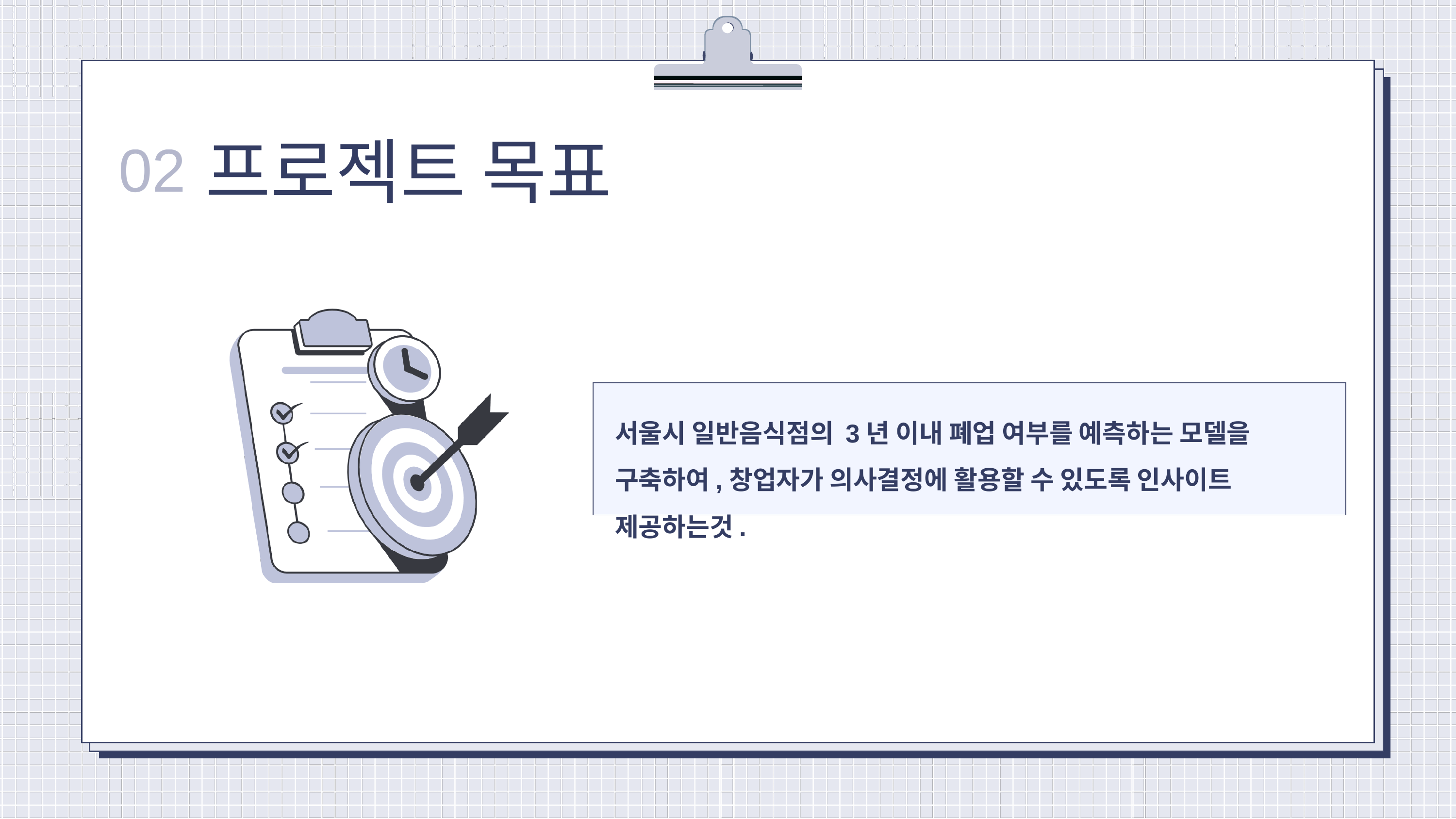

프로젝트 목표
02

서울시 일반음식점의 3년 이내 폐업 여부를 예측하는 모델을 구축하여,창업자가 의사결정에 활용할 수 있도록 인사이트 제공하는것.
2